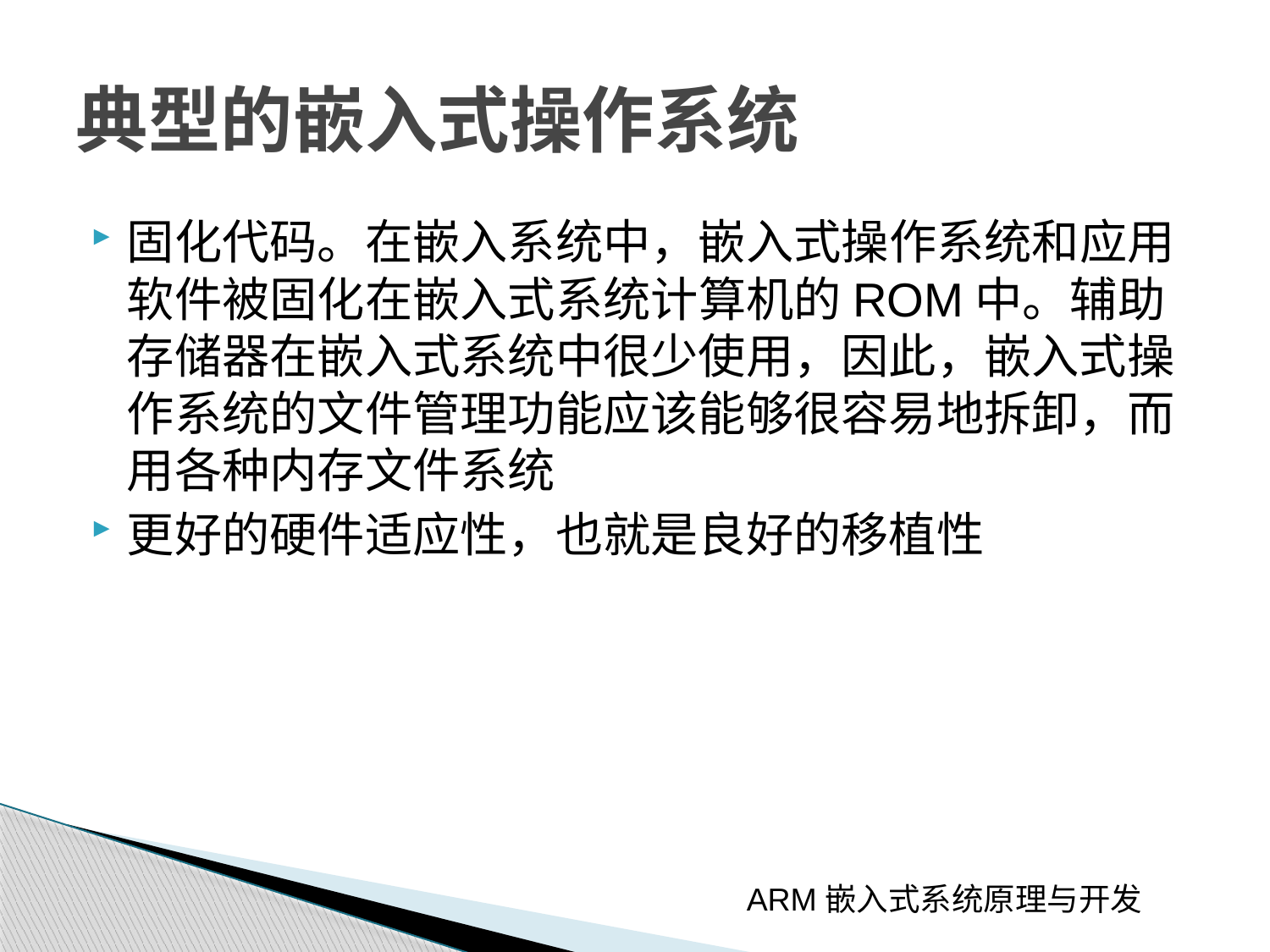

# 典型的嵌入式操作系统
固化代码。在嵌入系统中，嵌入式操作系统和应用软件被固化在嵌入式系统计算机的ROM中。辅助存储器在嵌入式系统中很少使用，因此，嵌入式操作系统的文件管理功能应该能够很容易地拆卸，而用各种内存文件系统
更好的硬件适应性，也就是良好的移植性
ARM嵌入式系统原理与开发